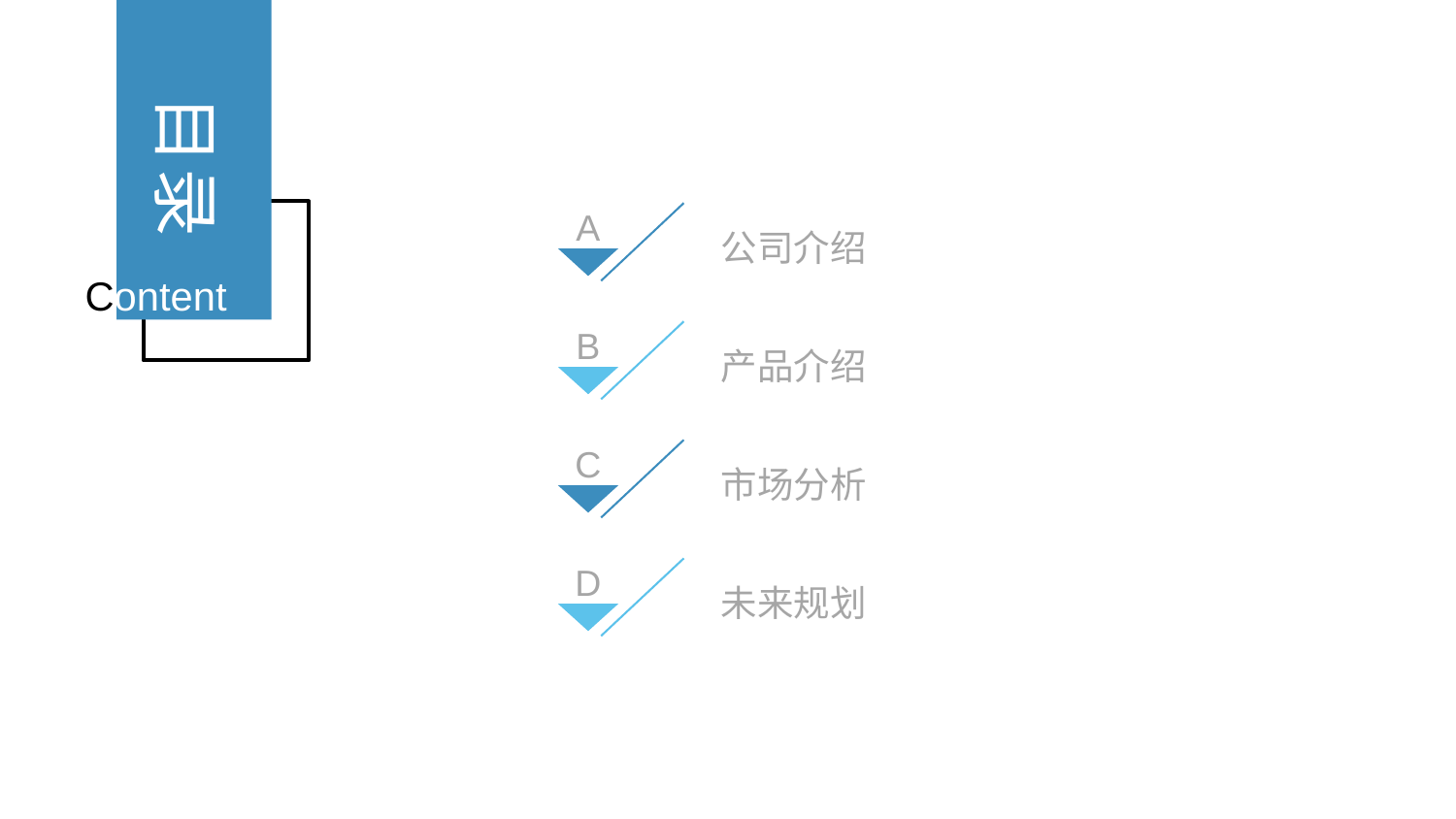

目录

A

公司介绍
Content
B

产品介绍
C

市场分析
D

未来规划